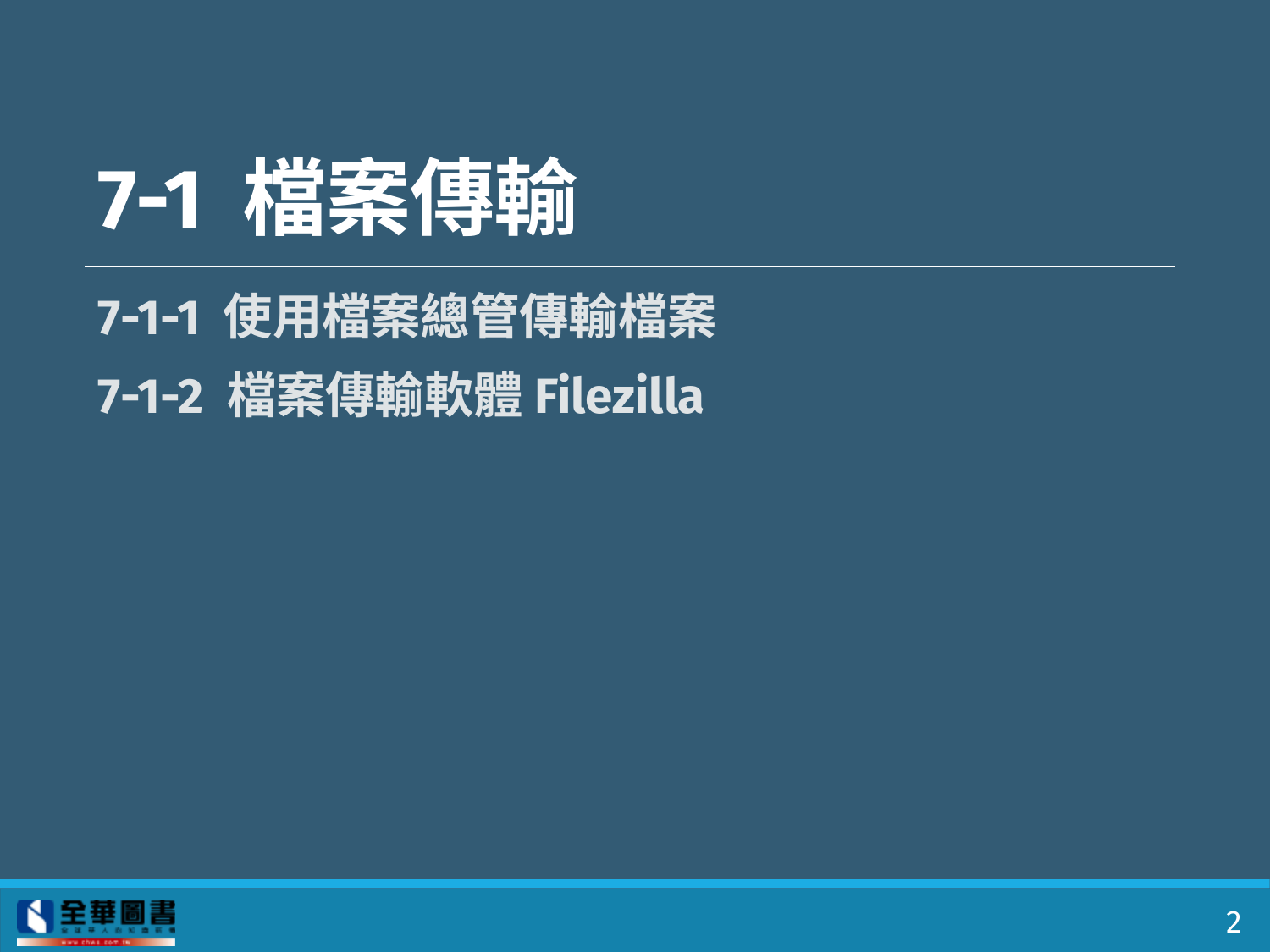

# 7-1 檔案傳輸
7-1-1 使用檔案總管傳輸檔案
7-1-2 檔案傳輸軟體Filezilla
2